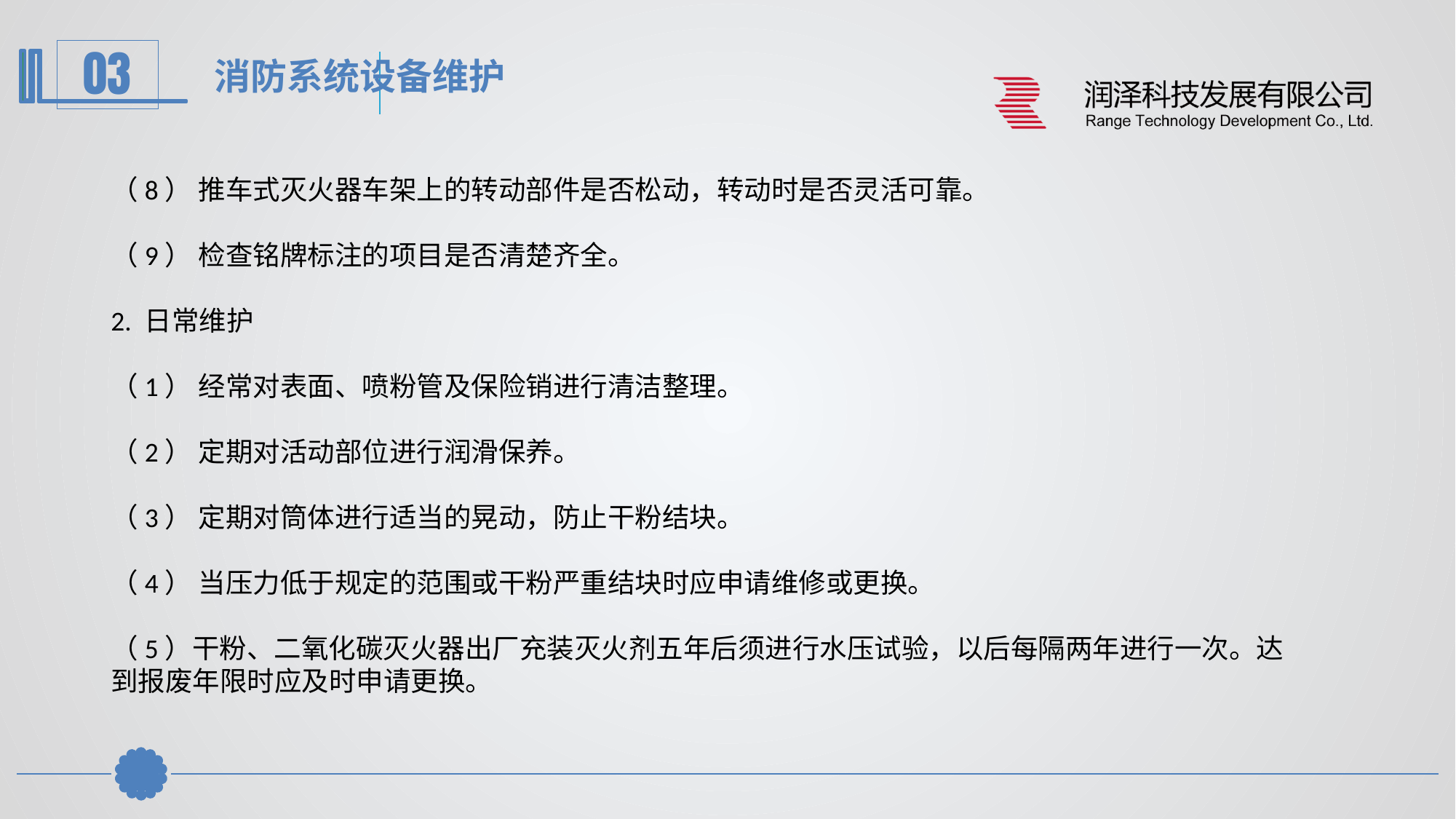

消防系统设备维护
（8） 推车式灭火器车架上的转动部件是否松动，转动时是否灵活可靠。
 
（9） 检查铭牌标注的项目是否清楚齐全。
 
2. 日常维护
 
（1） 经常对表面、喷粉管及保险销进行清洁整理。
 
（2） 定期对活动部位进行润滑保养。
 
（3） 定期对筒体进行适当的晃动，防止干粉结块。
 
（4） 当压力低于规定的范围或干粉严重结块时应申请维修或更换。
 
（5）干粉、二氧化碳灭火器出厂充装灭火剂五年后须进行水压试验，以后每隔两年进行一次。达到报废年限时应及时申请更换。
37